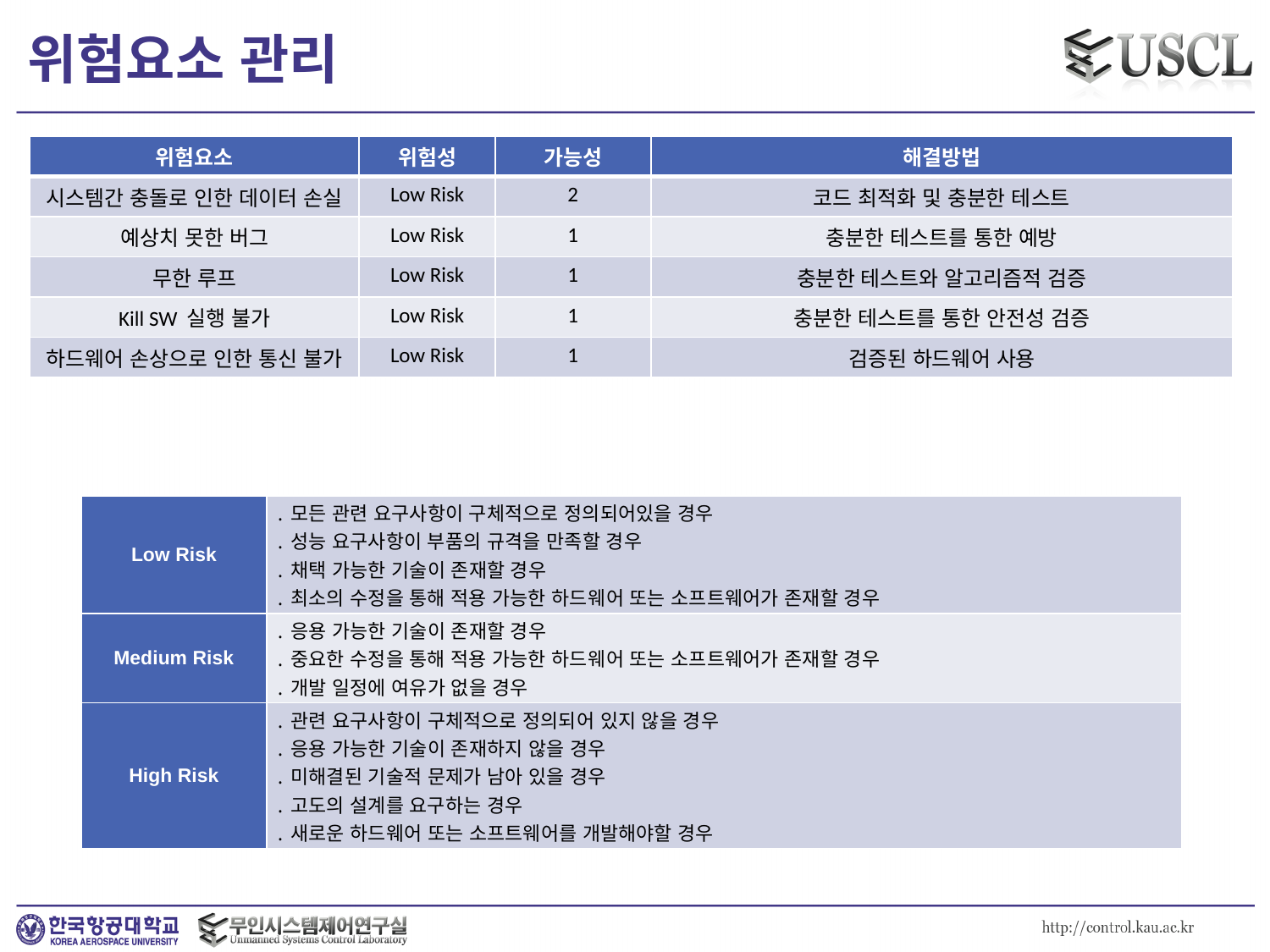

# 위험요소 관리

| 위험요소 | 위험성 | 가능성 | 해결방법 |
| --- | --- | --- | --- |
| 시스템간 충돌로 인한 데이터 손실 | Low Risk | 2 | 코드 최적화 및 충분한 테스트 |
| 예상치 못한 버그 | Low Risk | 1 | 충분한 테스트를 통한 예방 |
| 무한 루프 | Low Risk | 1 | 충분한 테스트와 알고리즘적 검증 |
| Kill SW 실행 불가 | Low Risk | 1 | 충분한 테스트를 통한 안전성 검증 |
| 하드웨어 손상으로 인한 통신 불가 | Low Risk | 1 | 검증된 하드웨어 사용 |
| Low Risk | ․모든 관련 요구사항이 구체적으로 정의되어있을 경우 ․성능 요구사항이 부품의 규격을 만족할 경우 ․채택 가능한 기술이 존재할 경우 ․최소의 수정을 통해 적용 가능한 하드웨어 또는 소프트웨어가 존재할 경우 |
| --- | --- |
| Medium Risk | ․응용 가능한 기술이 존재할 경우 ․중요한 수정을 통해 적용 가능한 하드웨어 또는 소프트웨어가 존재할 경우 ․개발 일정에 여유가 없을 경우 |
| High Risk | ․관련 요구사항이 구체적으로 정의되어 있지 않을 경우 ․응용 가능한 기술이 존재하지 않을 경우 ․미해결된 기술적 문제가 남아 있을 경우 ․고도의 설계를 요구하는 경우 ․새로운 하드웨어 또는 소프트웨어를 개발해야할 경우 |